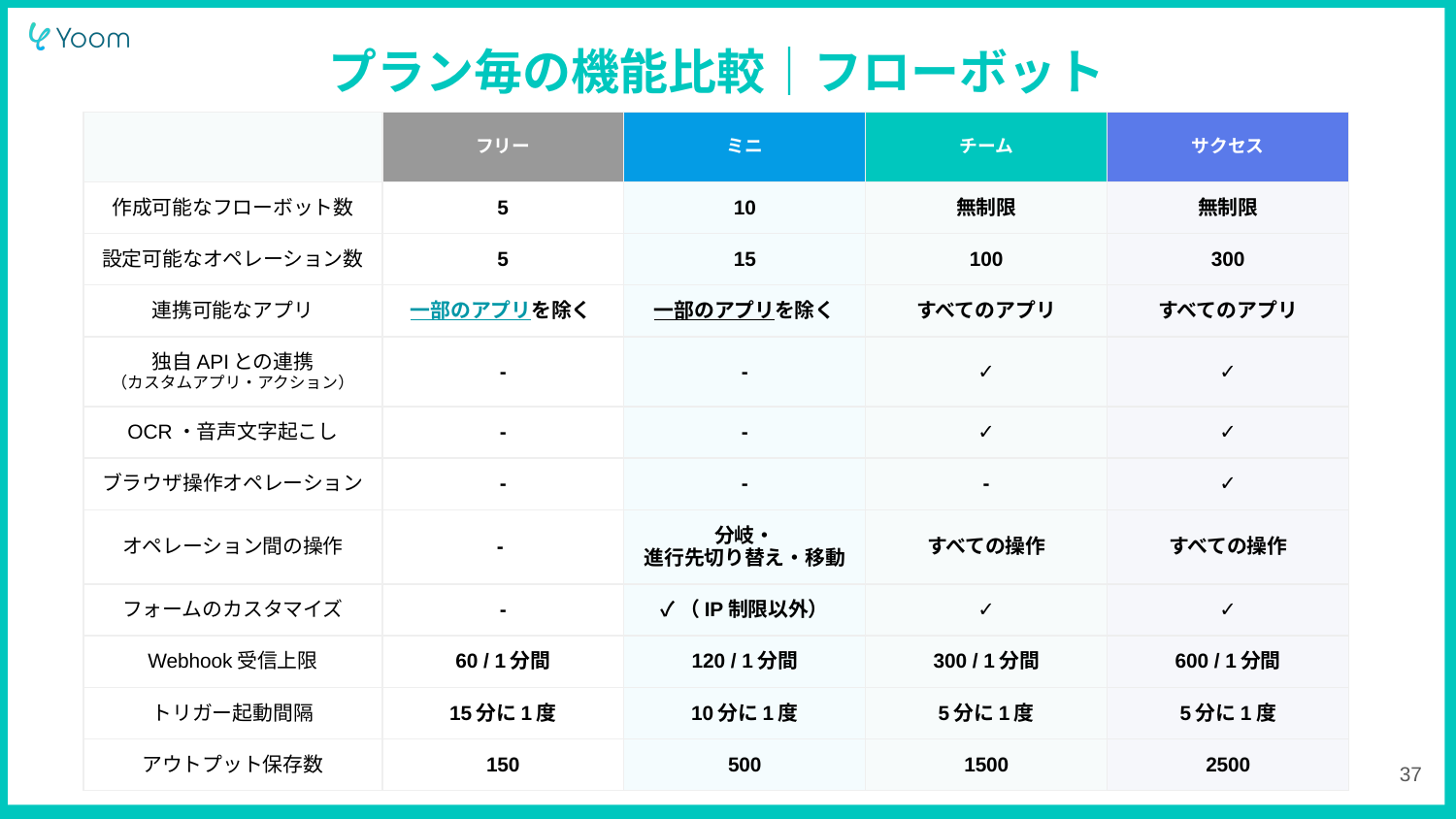

プラン毎の機能比較｜フローボット
|  | フリー | ミニ | チーム | サクセス |
| --- | --- | --- | --- | --- |
| 作成可能なフローボット数 | 5 | 10 | 無制限 | 無制限 |
| 設定可能なオペレーション数 | 5 | 15 | 100 | 300 |
| 連携可能なアプリ | 一部のアプリを除く | 一部のアプリを除く | すべてのアプリ | すべてのアプリ |
| 独自APIとの連携 （カスタムアプリ・アクション） | - | - | ✓ | ✓ |
| OCR・音声文字起こし | - | - | ✓ | ✓ |
| ブラウザ操作オペレーション | - | - | - | ✓ |
| オペレーション間の操作 | - | 分岐・ 進行先切り替え・移動 | すべての操作 | すべての操作 |
| フォームのカスタマイズ | - | ✓（IP制限以外） | ✓ | ✓ |
| Webhook受信上限 | 60 / 1分間 | 120 / 1分間 | 300 / 1分間 | 600 / 1分間 |
| トリガー起動間隔 | 15分に1度 | 10分に1度 | 5分に1度 | 5分に1度 |
| アウトプット保存数 | 150 | 500 | 1500 | 2500 |

37